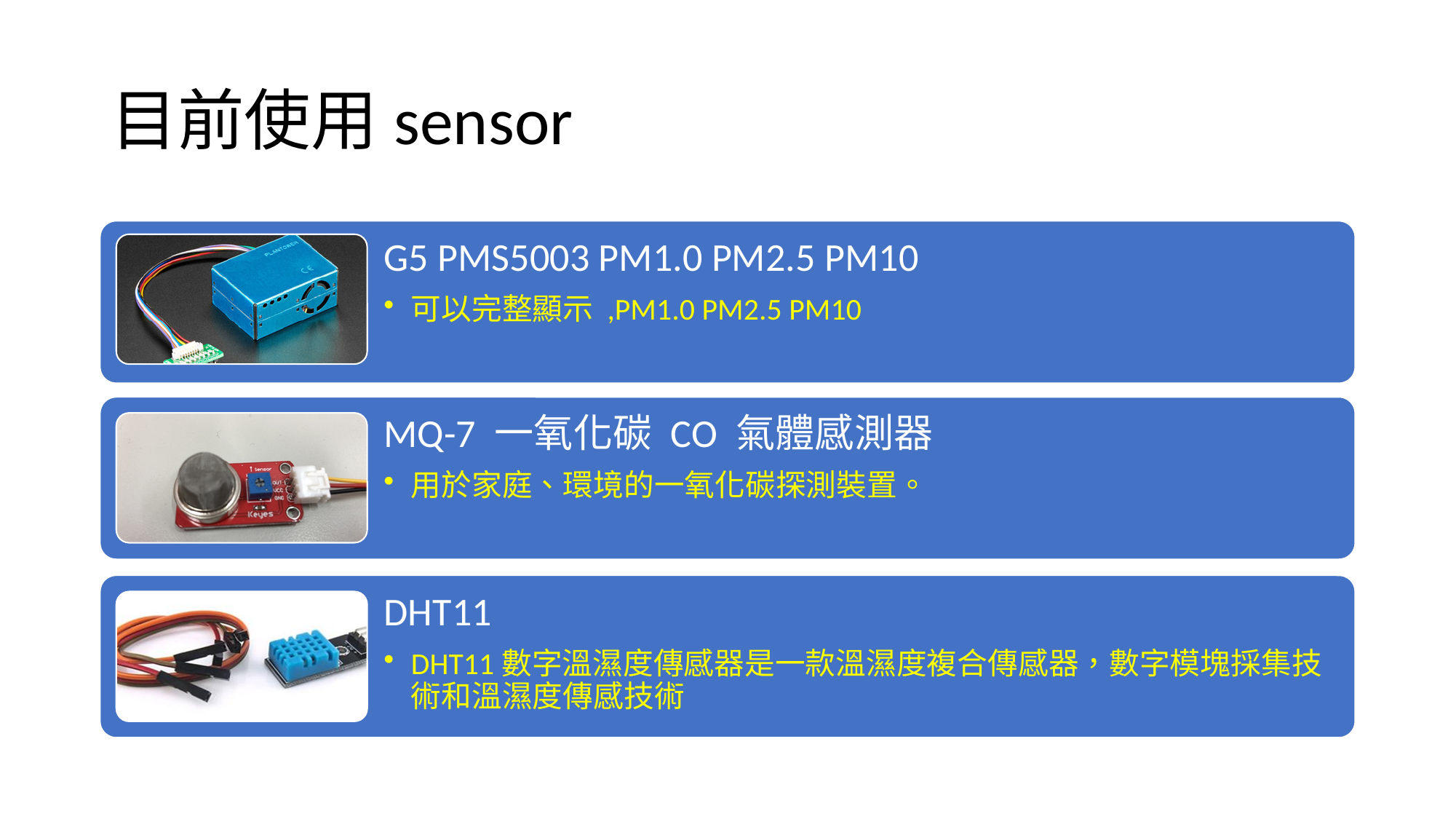

# 目前使用sensor
G5 PMS5003 PM1.0 PM2.5 PM10
可以完整顯示 ,PM1.0 PM2.5 PM10
MQ-7 一氧化碳 CO 氣體感測器
用於家庭、環境的一氧化碳探測裝置。
DHT11
DHT11數字溫濕度傳感器是一款溫濕度複合傳感器，數字模塊採集技術和溫濕度傳感技術